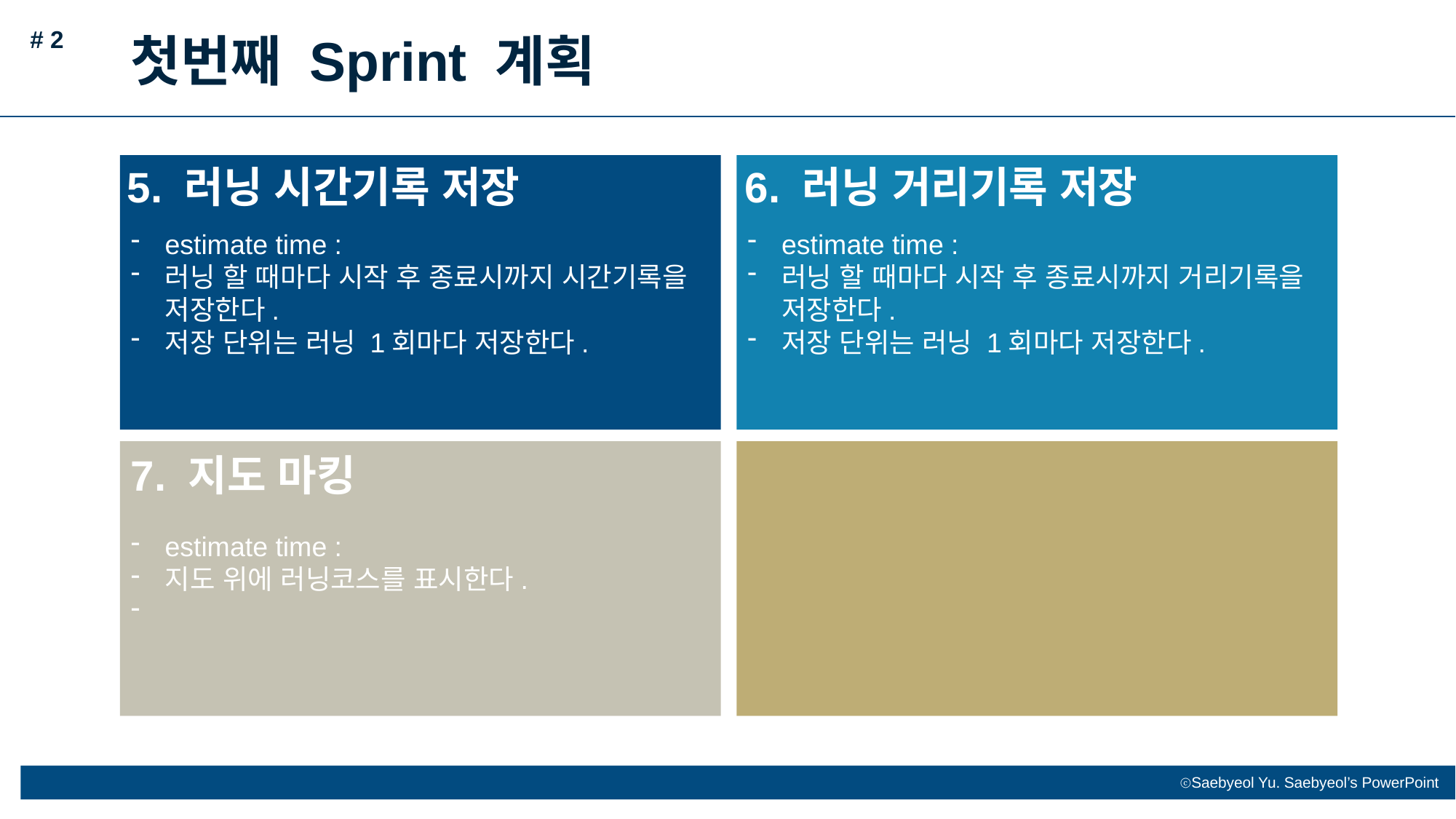

# 2
첫번째 Sprint 계획
5. 러닝 시간기록 저장
estimate time :
러닝 할 때마다 시작 후 종료시까지 거리기록을 저장한다.
저장 단위는 러닝 1회마다 저장한다.
estimate time :
러닝 할 때마다 시작 후 종료시까지 시간기록을 저장한다.
저장 단위는 러닝 1회마다 저장한다.

estimate time :
지도 위에 러닝코스를 표시한다.

6. 러닝 거리기록 저장

7. 지도 마킹